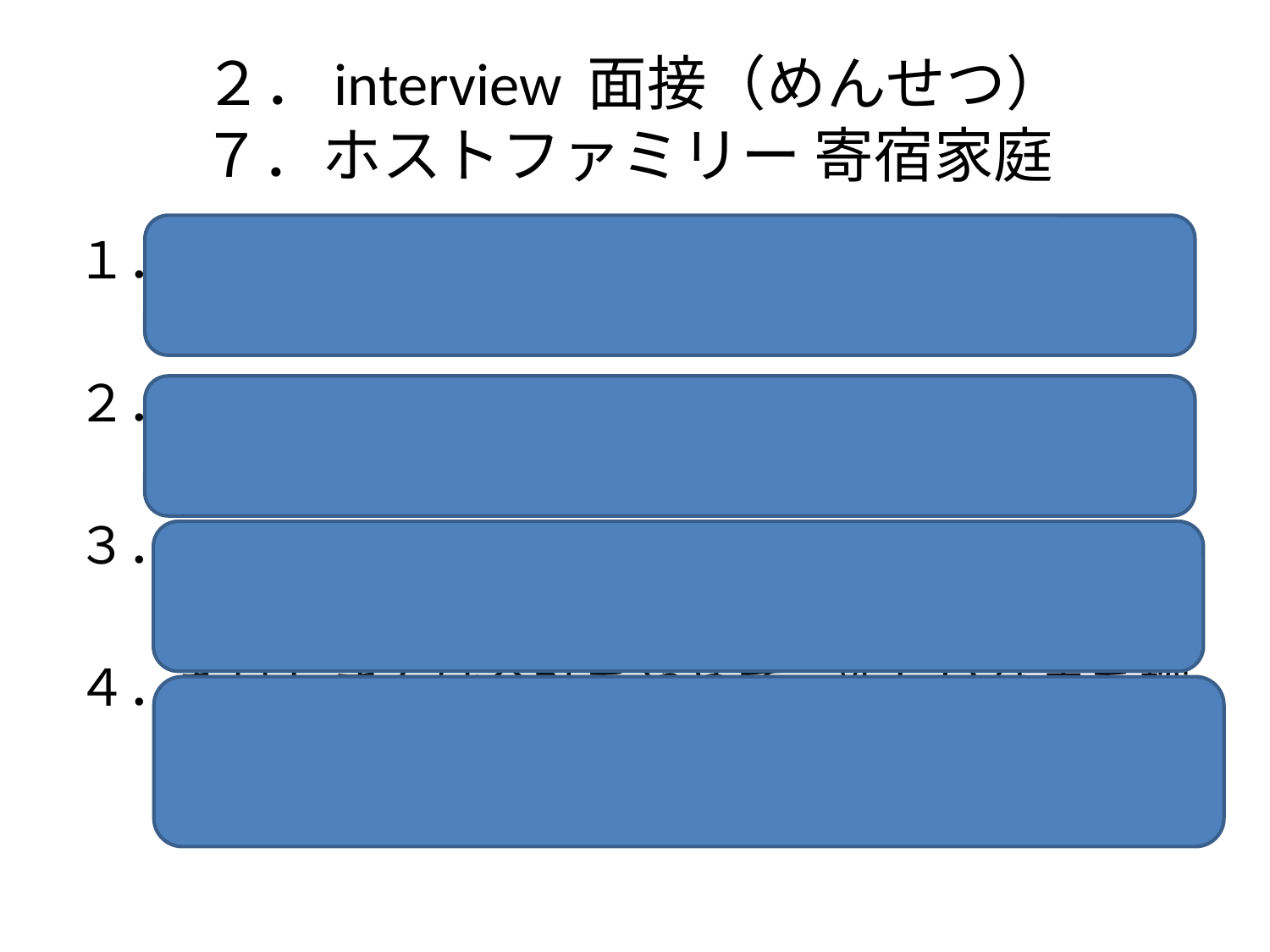

# ２．interview 面接（めんせつ） ７．ホストファミリー 寄宿家庭

１．スーさんは日本の社会について研究するこ
     とにしました
２．ロバートさんは日本の会社の面接を受ける
      ことにしました
３．ジョンさんは日本で空手を習うため、オース
      トラリアに帰らないことにしました
４．たけしさんは会社をやめて、新しい仕事を探
      すことにしました